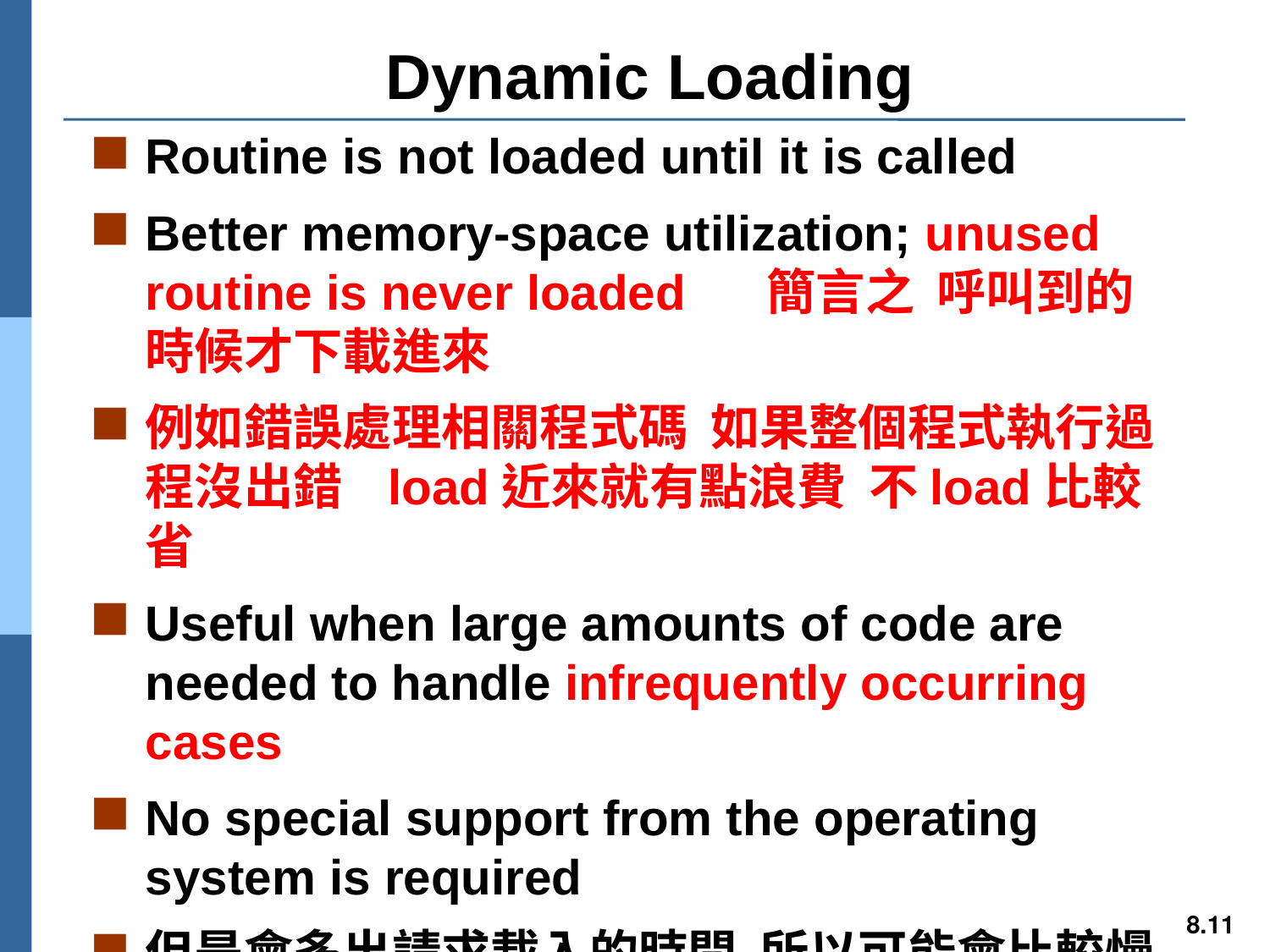

# Dynamic Loading
Routine is not loaded until it is called
Better memory-space utilization; unused routine is never loaded     簡言之  呼叫到的時候才下載進來
例如錯誤處理相關程式碼  如果整個程式執行過程沒出錯   load近來就有點浪費  不load比較省
Useful when large amounts of code are needed to handle infrequently occurring cases
No special support from the operating system is required
但是會多出請求載入的時間  所以可能會比較慢
IO是最慢的時間